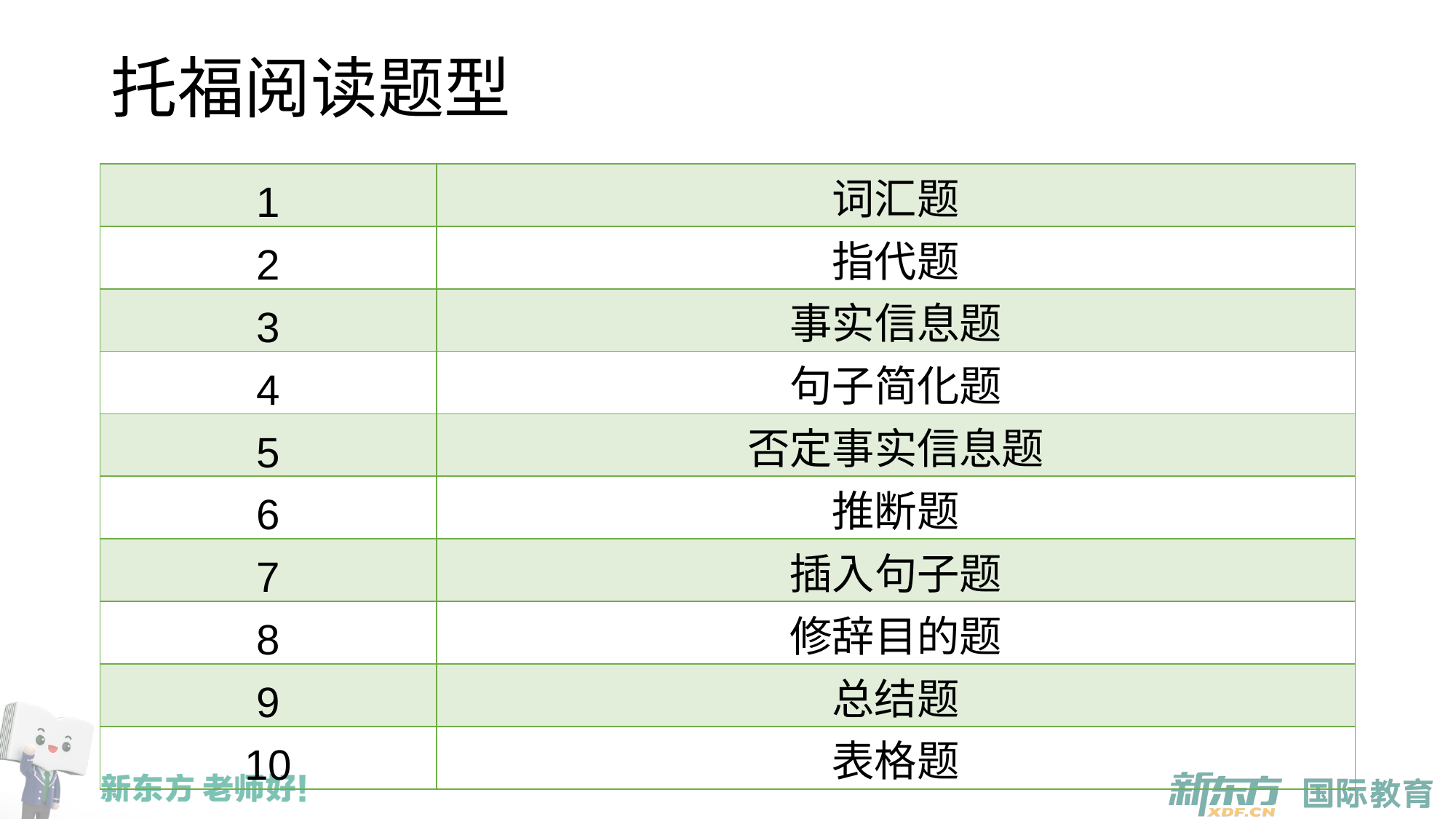

# 托福阅读题型
| 1 | 词汇题 |
| --- | --- |
| 2 | 指代题 |
| 3 | 事实信息题 |
| 4 | 句子简化题 |
| 5 | 否定事实信息题 |
| 6 | 推断题 |
| 7 | 插入句子题 |
| 8 | 修辞目的题 |
| 9 | 总结题 |
| 10 | 表格题 |